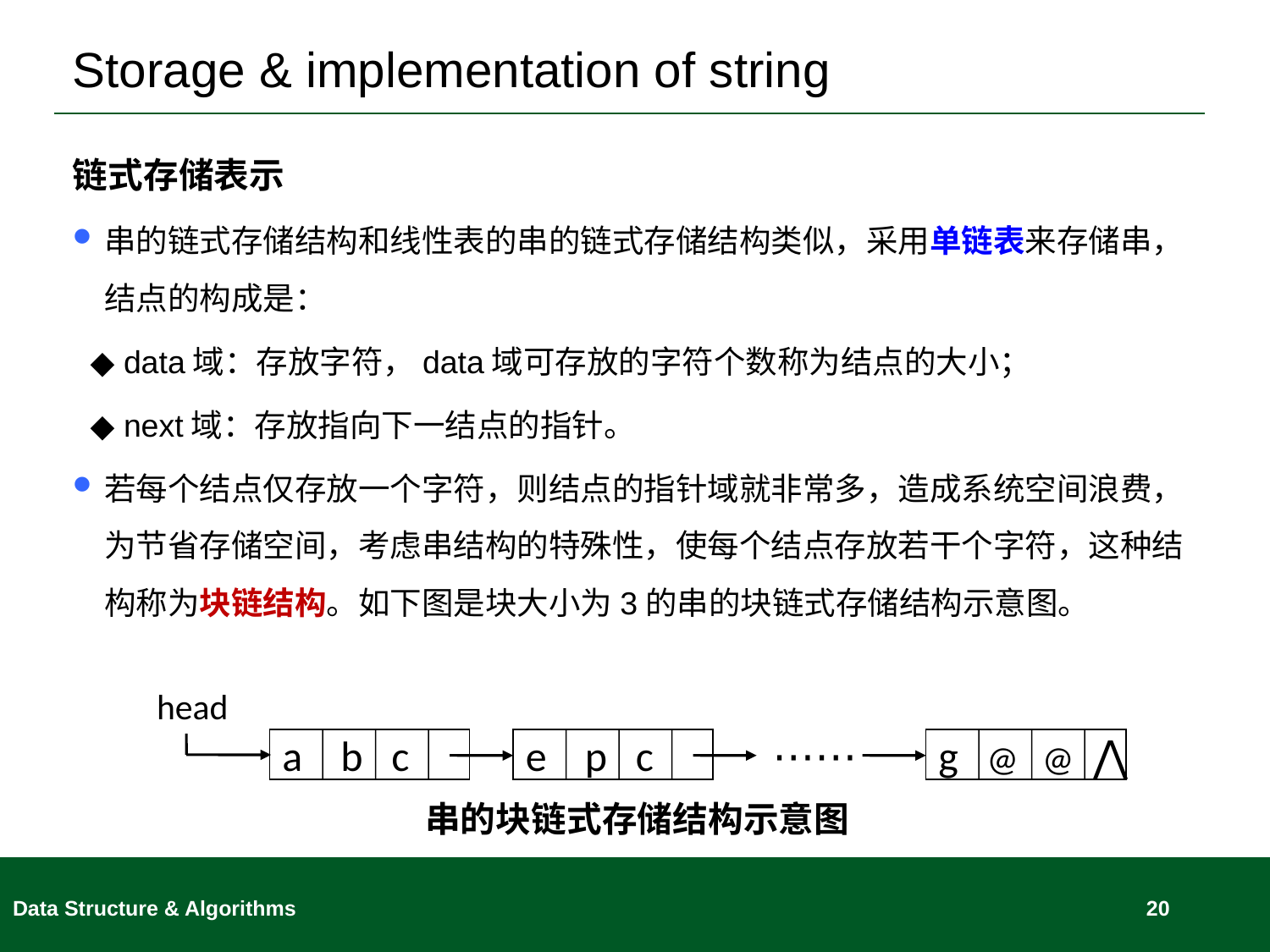

# Storage & implementation of string
链式存储表示
串的链式存储结构和线性表的串的链式存储结构类似，采用单链表来存储串，结点的构成是：
◆ data域：存放字符，data域可存放的字符个数称为结点的大小；
◆ next域：存放指向下一结点的指针。
若每个结点仅存放一个字符，则结点的指针域就非常多，造成系统空间浪费，为节省存储空间，考虑串结构的特殊性，使每个结点存放若干个字符，这种结构称为块链结构。如下图是块大小为3的串的块链式存储结构示意图。

head

a    b   c

e    p   c

⋯⋯
g   @   @  ⋀

串的块链式存储结构示意图
Data Structure & Algorithms
20